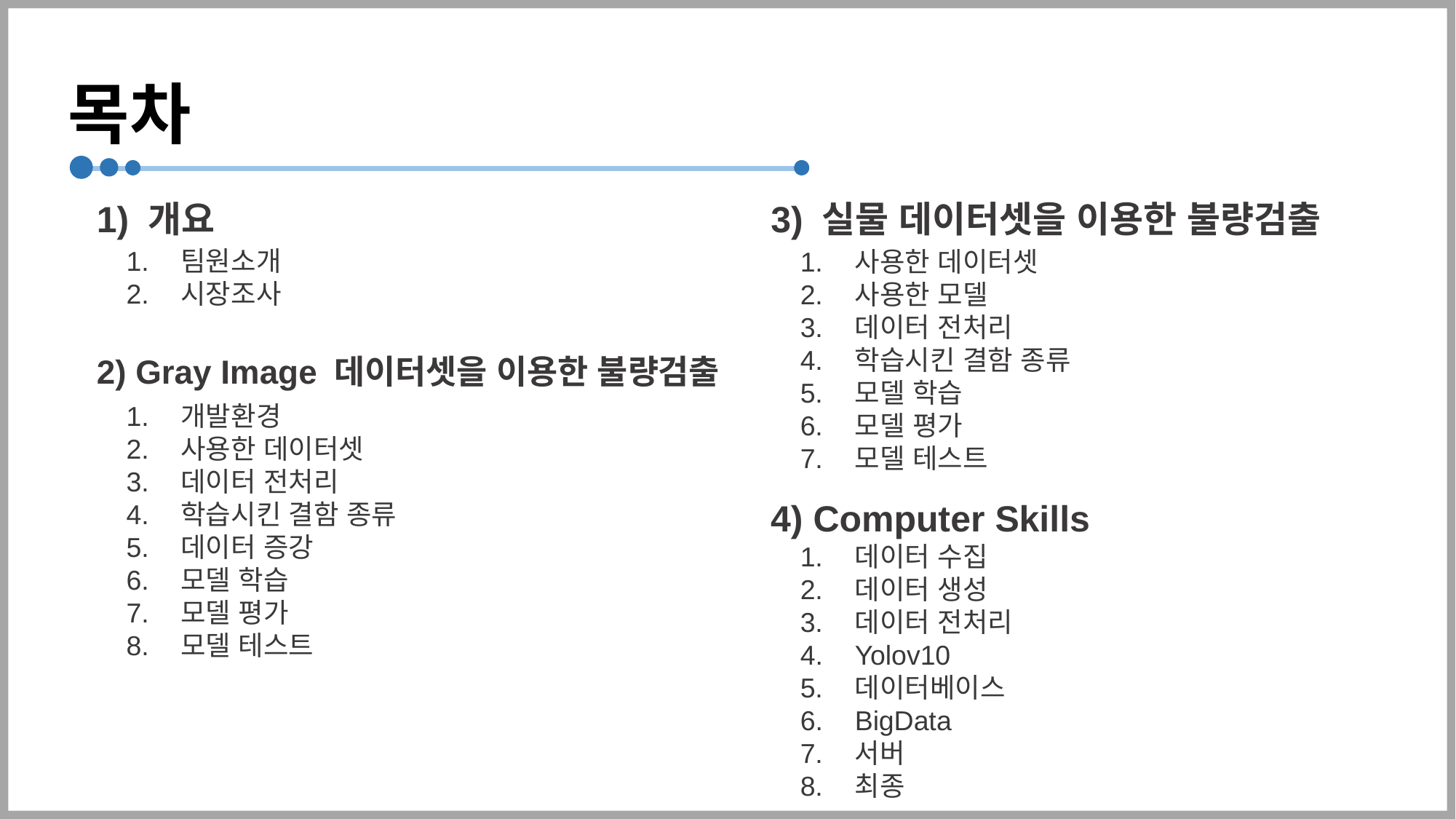

# 목차
1) 개요
3) 실물 데이터셋을 이용한 불량검출
팀원소개
시장조사
사용한 데이터셋
사용한 모델
데이터 전처리
학습시킨 결함 종류
모델 학습
모델 평가
모델 테스트
2) Gray Image 데이터셋을 이용한 불량검출
개발환경
사용한 데이터셋
데이터 전처리
학습시킨 결함 종류
데이터 증강
모델 학습
모델 평가
모델 테스트
4) Computer Skills
데이터 수집
데이터 생성
데이터 전처리
Yolov10
데이터베이스
BigData
서버
최종